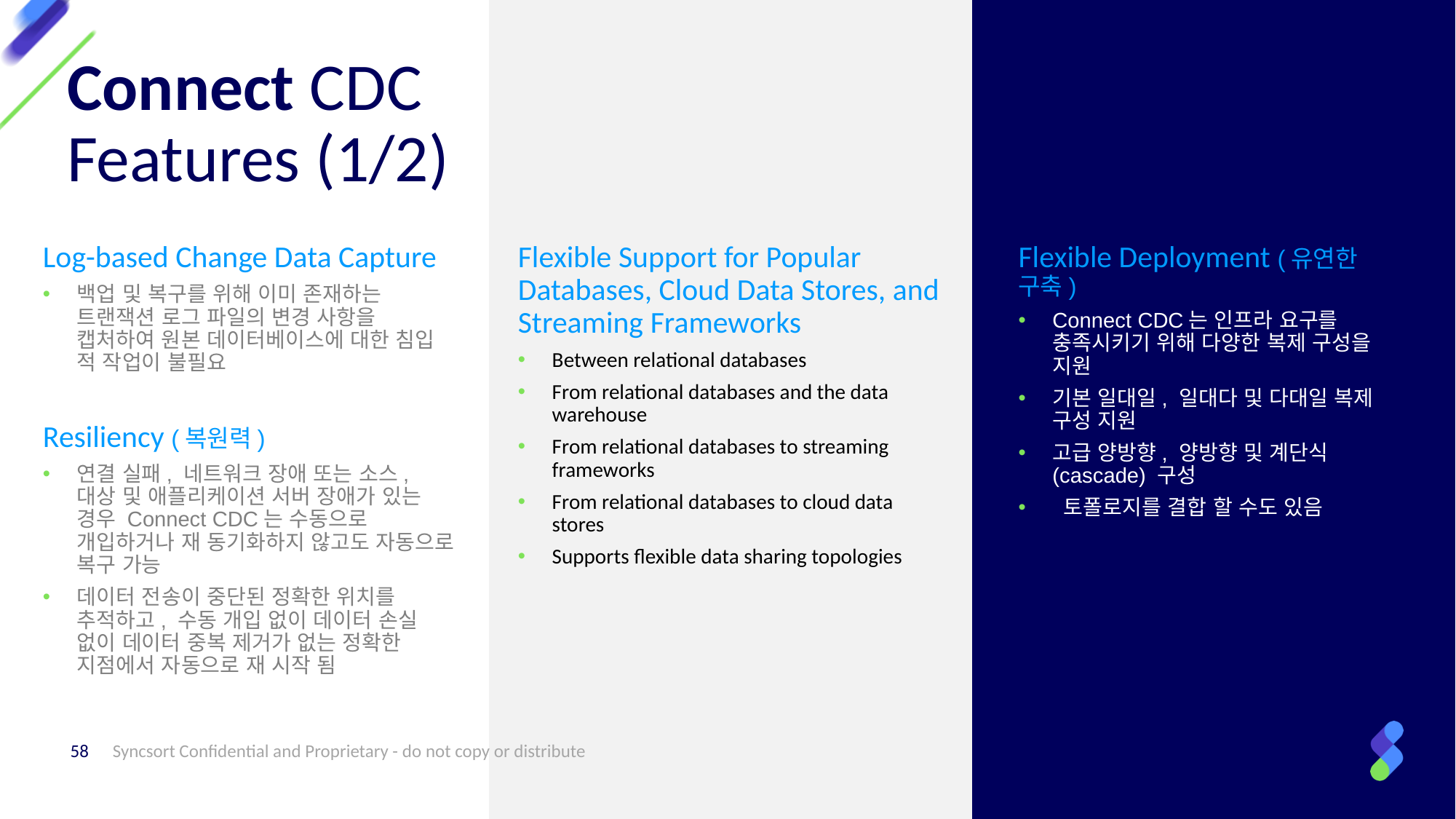

# Connect CDC Features (1/2)
Flexible Deployment (유연한 구축)
Connect CDC는 인프라 요구를 충족시키기 위해 다양한 복제 구성을 지원
기본 일대일, 일대다 및 다대일 복제 구성 지원
고급 양방향, 양방향 및 계단식(cascade) 구성
 토폴로지를 결합 할 수도 있음
Log-based Change Data Capture
백업 및 복구를 위해 이미 존재하는 트랜잭션 로그 파일의 변경 사항을 캡처하여 원본 데이터베이스에 대한 침입 적 작업이 불필요

Flexible Support for Popular Databases, Cloud Data Stores, and Streaming Frameworks
Between relational databases
From relational databases and the data warehouse
From relational databases to streaming frameworks
From relational databases to cloud data stores
Supports flexible data sharing topologies

Resiliency (복원력)
연결 실패, 네트워크 장애 또는 소스, 대상 및 애플리케이션 서버 장애가 있는 경우 Connect CDC는 수동으로 개입하거나 재 동기화하지 않고도 자동으로 복구 가능
데이터 전송이 중단된 정확한 위치를 추적하고, 수동 개입 없이 데이터 손실 없이 데이터 중복 제거가 없는 정확한 지점에서 자동으로 재 시작 됨

Syncsort Confidential and Proprietary - do not copy or distribute
58